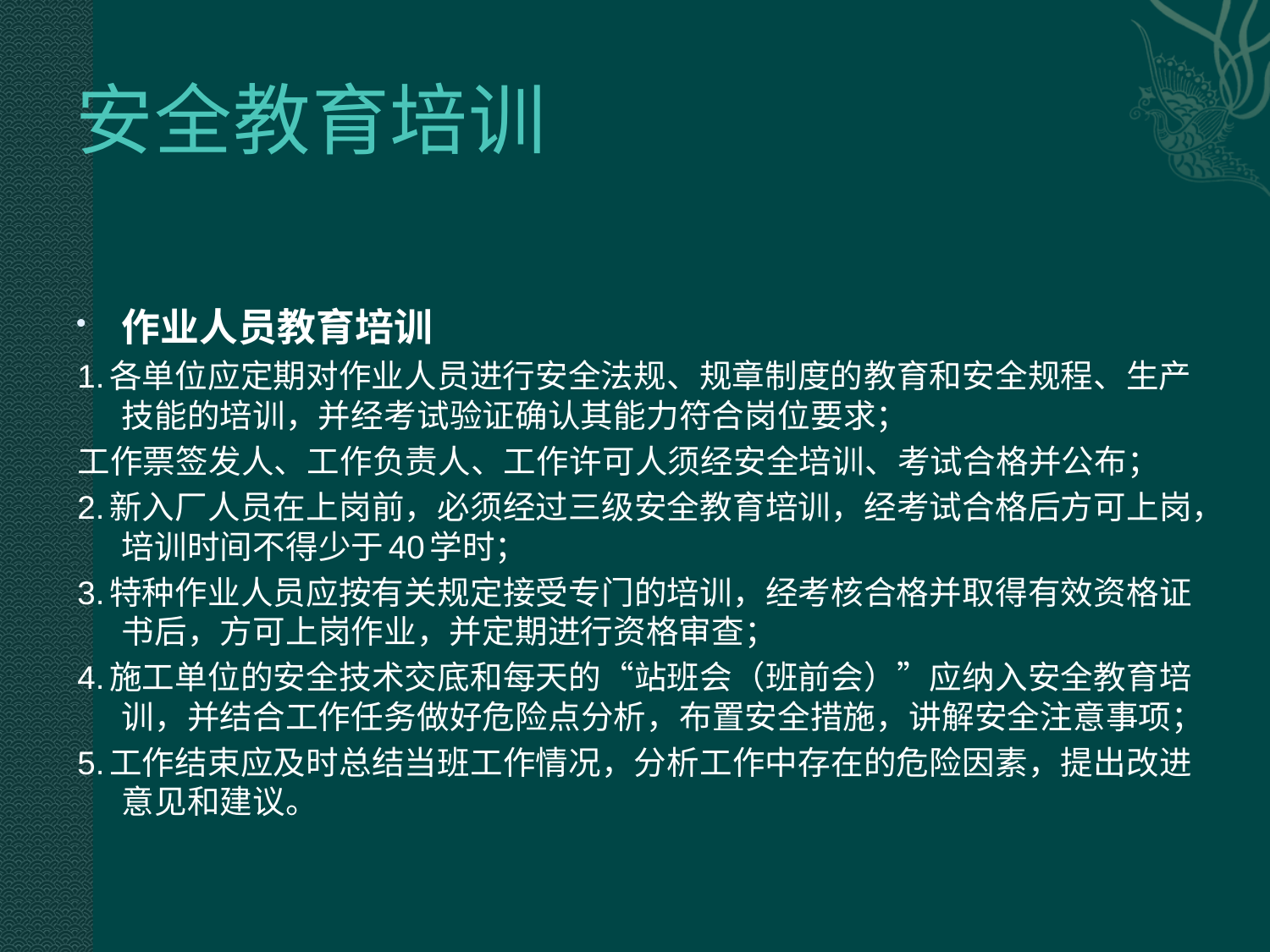

# 安全教育培训
作业人员教育培训
1.各单位应定期对作业人员进行安全法规、规章制度的教育和安全规程、生产技能的培训，并经考试验证确认其能力符合岗位要求；
工作票签发人、工作负责人、工作许可人须经安全培训、考试合格并公布；
2.新入厂人员在上岗前，必须经过三级安全教育培训，经考试合格后方可上岗，培训时间不得少于40学时；
3.特种作业人员应按有关规定接受专门的培训，经考核合格并取得有效资格证书后，方可上岗作业，并定期进行资格审查；
4.施工单位的安全技术交底和每天的“站班会（班前会）”应纳入安全教育培训，并结合工作任务做好危险点分析，布置安全措施，讲解安全注意事项；
5.工作结束应及时总结当班工作情况，分析工作中存在的危险因素，提出改进意见和建议。